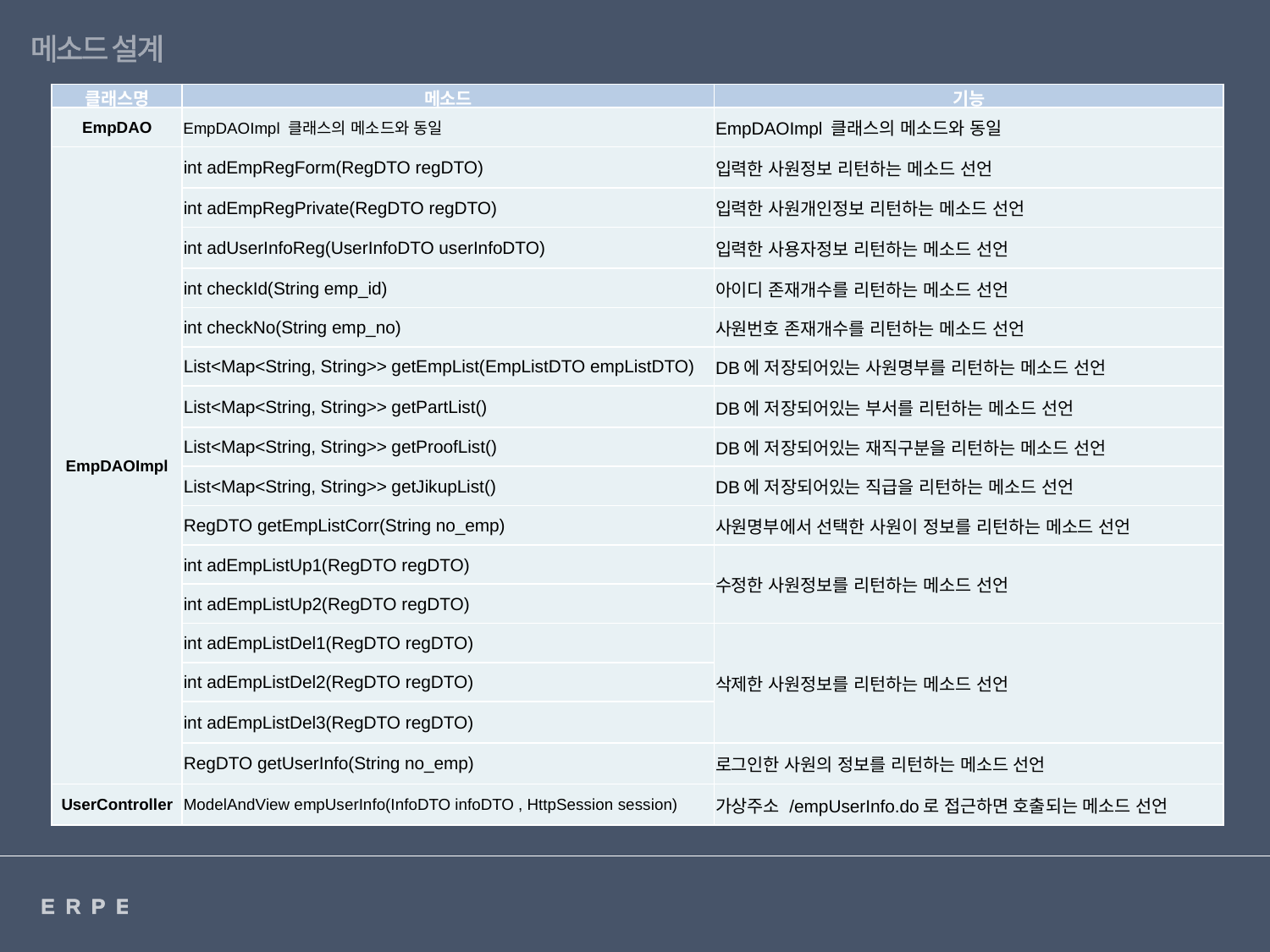

메소드 설계
| 클래스명 | 메소드 | 기능 |
| --- | --- | --- |
| EmpDAO | EmpDAOImpl 클래스의 메소드와 동일 | EmpDAOImpl 클래스의 메소드와 동일 |
| EmpDAOImpl | int adEmpRegForm(RegDTO regDTO) | 입력한 사원정보 리턴하는 메소드 선언 |
|  | int adEmpRegPrivate(RegDTO regDTO) | 입력한 사원개인정보 리턴하는 메소드 선언 |
| RegDTO | int adUserInfoReg(UserInfoDTO userInfoDTO) | 입력한 사용자정보 리턴하는 메소드 선언 |
| UserInfoDTO | int checkId(String emp\_id) | 아이디 존재개수를 리턴하는 메소드 선언 |
| EmpListDTO | int checkNo(String emp\_no) | 사원번호 존재개수를 리턴하는 메소드 선언 |
| EmpService | List<Map<String, String>> getEmpList(EmpListDTO empListDTO) | DB에 저장되어있는 사원명부를 리턴하는 메소드 선언 |
| EmpServiceImpl | List<Map<String, String>> getPartList() | DB에 저장되어있는 부서를 리턴하는 메소드 선언 |
|  | List<Map<String, String>> getProofList() | DB에 저장되어있는 재직구분을 리턴하는 메소드 선언 |
| RegDTO | List<Map<String, String>> getJikupList() | DB에 저장되어있는 직급을 리턴하는 메소드 선언 |
| UserInfoDTO | RegDTO getEmpListCorr(String no\_emp) | 사원명부에서 선택한 사원이 정보를 리턴하는 메소드 선언 |
| EmpListDTO | int adEmpListUp1(RegDTO regDTO) | 수정한 사원정보를 리턴하는 메소드 선언 |
| EmpService | int adEmpListUp2(RegDTO regDTO) |  |
| EmpServiceImpl | int adEmpListDel1(RegDTO regDTO) | 삭제한 사원정보를 리턴하는 메소드 선언 |
|  | int adEmpListDel2(RegDTO regDTO) | 삭제한 사원정보를 리턴하는 메소드 선언 |
| RegDTO | int adEmpListDel3(RegDTO regDTO) |  |
| UserInfoDTO | RegDTO getUserInfo(String no\_emp) | 로그인한 사원의 정보를 리턴하는 메소드 선언 |
| UserController | ModelAndView empUserInfo(InfoDTO infoDTO , HttpSession session) | 가상주소 /empUserInfo.do로 접근하면 호출되는 메소드 선언 |

ERPERP